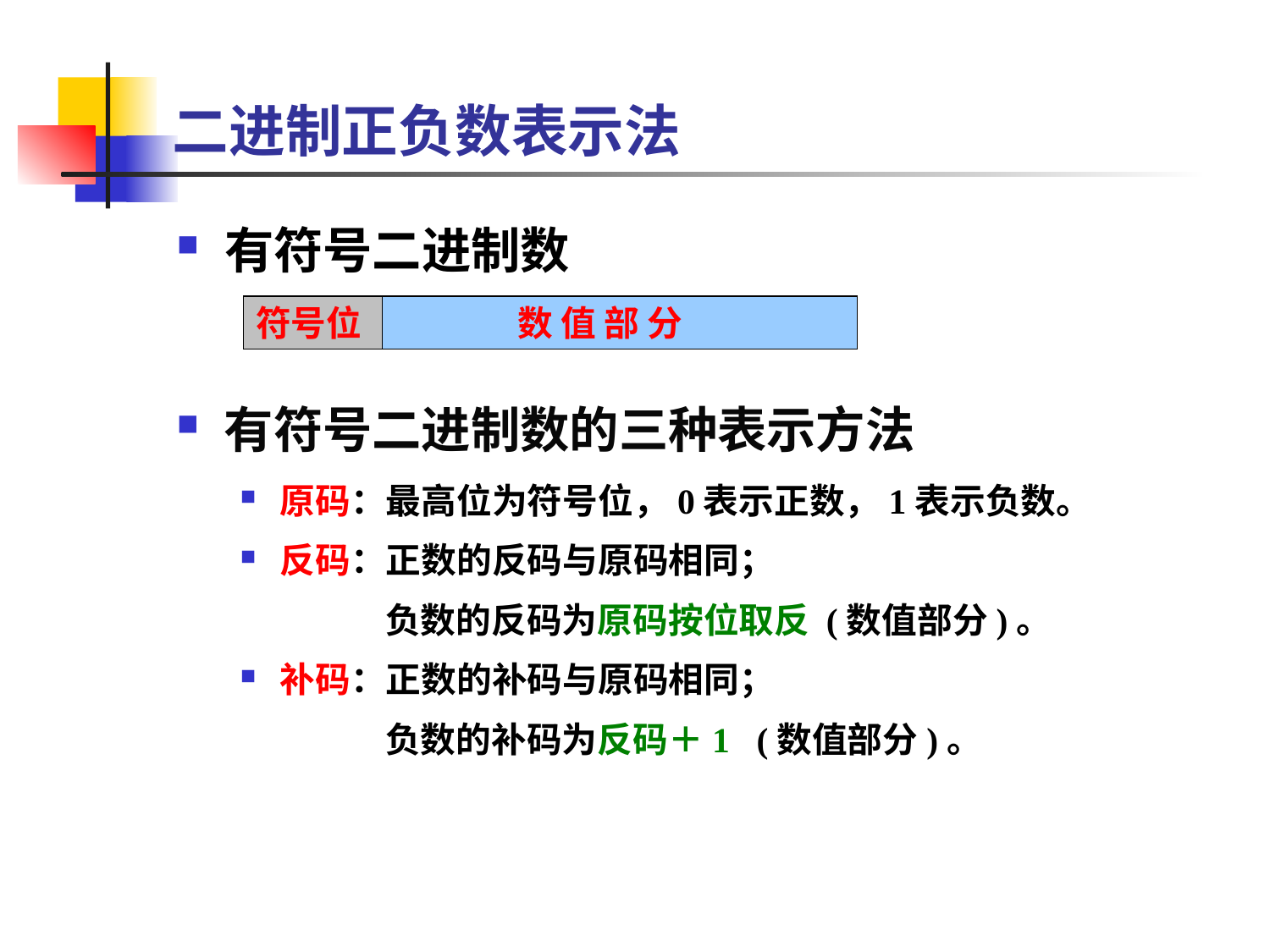

# 二进制正负数表示法
有符号二进制数
符号位
数 值 部 分
有符号二进制数的三种表示方法
原码：最高位为符号位，0表示正数，1表示负数。
反码：正数的反码与原码相同；
                 负数的反码为原码按位取反 (数值部分)。
补码：正数的补码与原码相同；
                 负数的补码为反码＋1   (数值部分)。